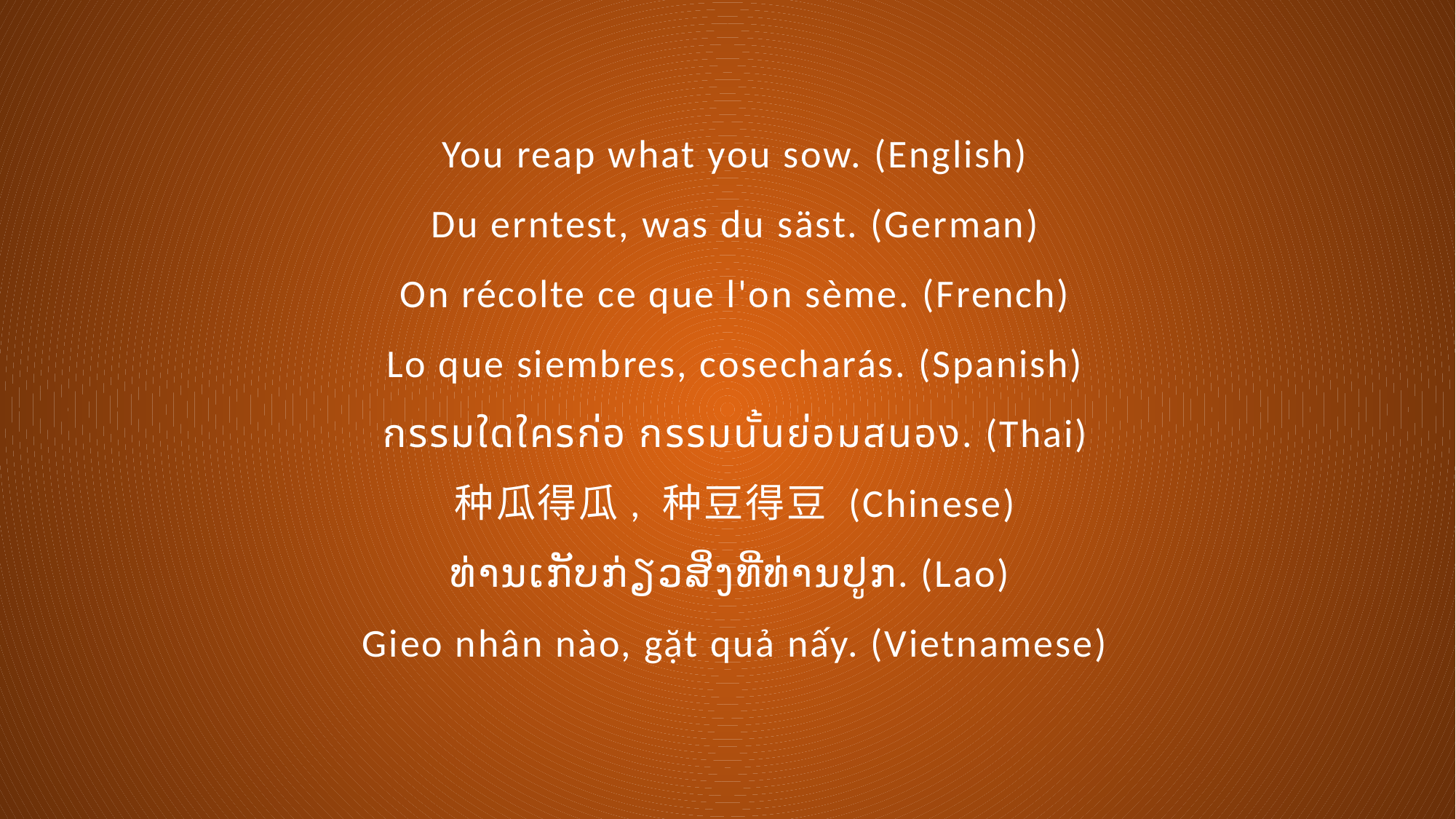

You reap what you sow. (English)
Du erntest, was du säst. (German)
On récolte ce que l'on sème. (French)
Lo que siembres, cosecharás. (Spanish)
กรรมใดใครก่อ กรรมนั้นย่อมสนอง. (Thai)
种瓜得瓜, 种豆得豆 (Chinese)
ທ່ານເກັບກ່ຽວສິ່ງທີ່ທ່ານປູກ. (Lao)
Gieo nhân nào, gặt quả nấy. (Vietnamese)